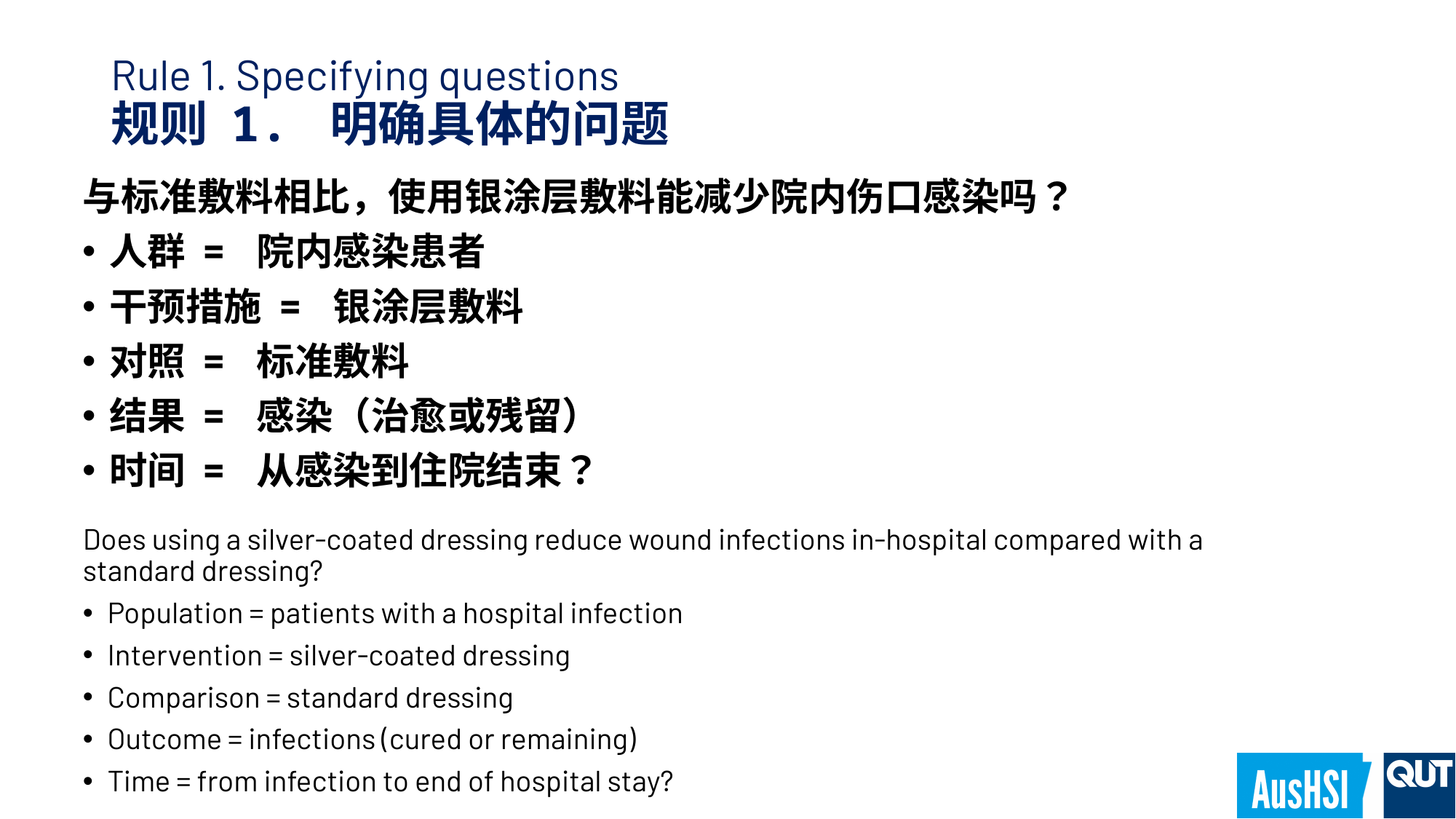

Rule 1. Specifying questions
规则 1. 明确具体的问题
与标准敷料相比，使用银涂层敷料能减少院内伤口感染吗？
人群 = 院内感染患者
干预措施 = 银涂层敷料
对照 = 标准敷料
结果 = 感染（治愈或残留）
时间 = 从感染到住院结束？
Does using a silver-coated dressing reduce wound infections in-hospital compared with a standard dressing?
Population = patients with a hospital infection
Intervention = silver-coated dressing
Comparison = standard dressing
Outcome = infections (cured or remaining)
Time = from infection to end of hospital stay?